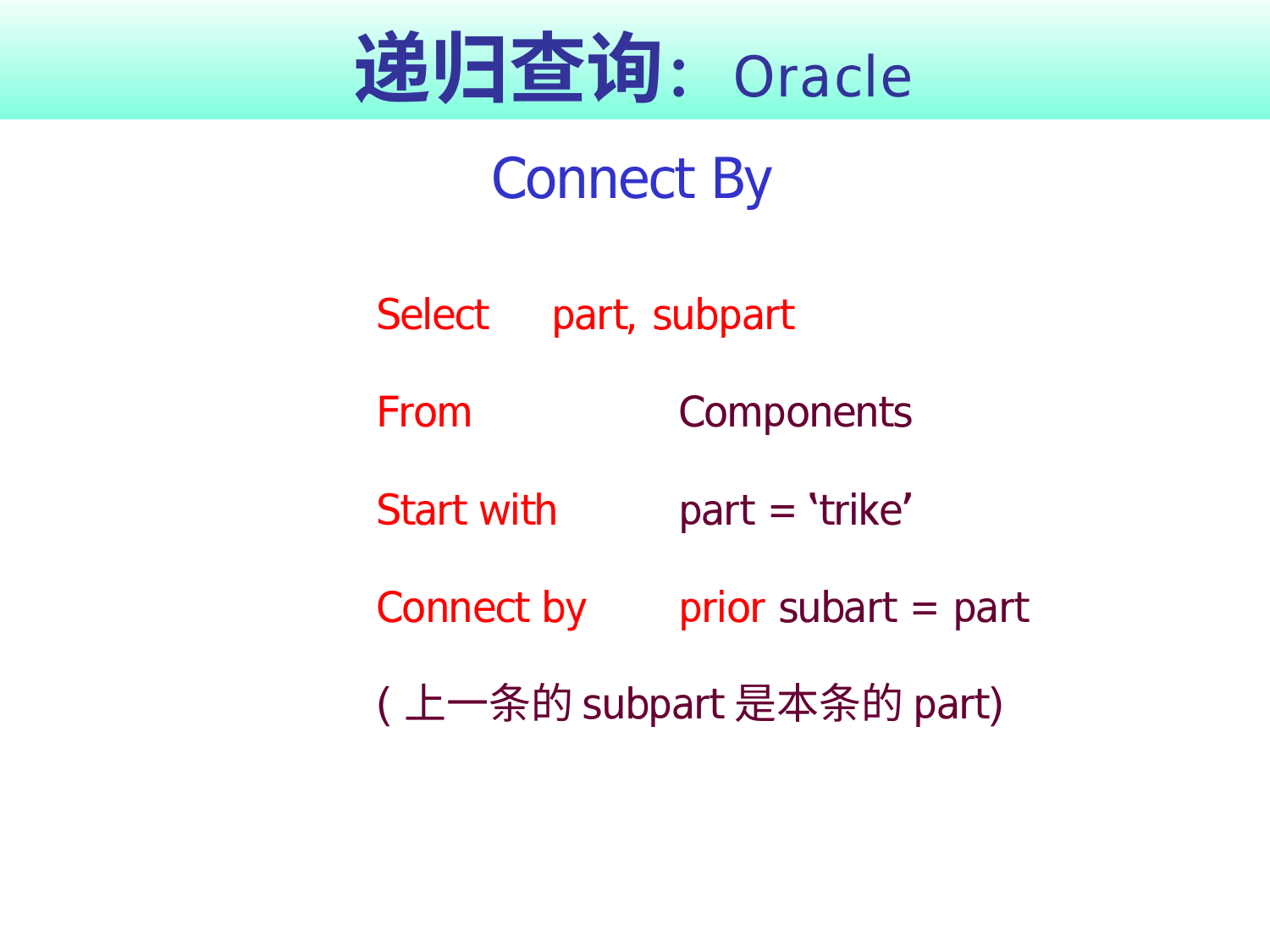

# 递归查询：Oracle
Connect By
Select  	part, subpart
From 		Components
Start with 	part = ‘trike’
Connect by   	prior subart = part
(上一条的subpart是本条的part)